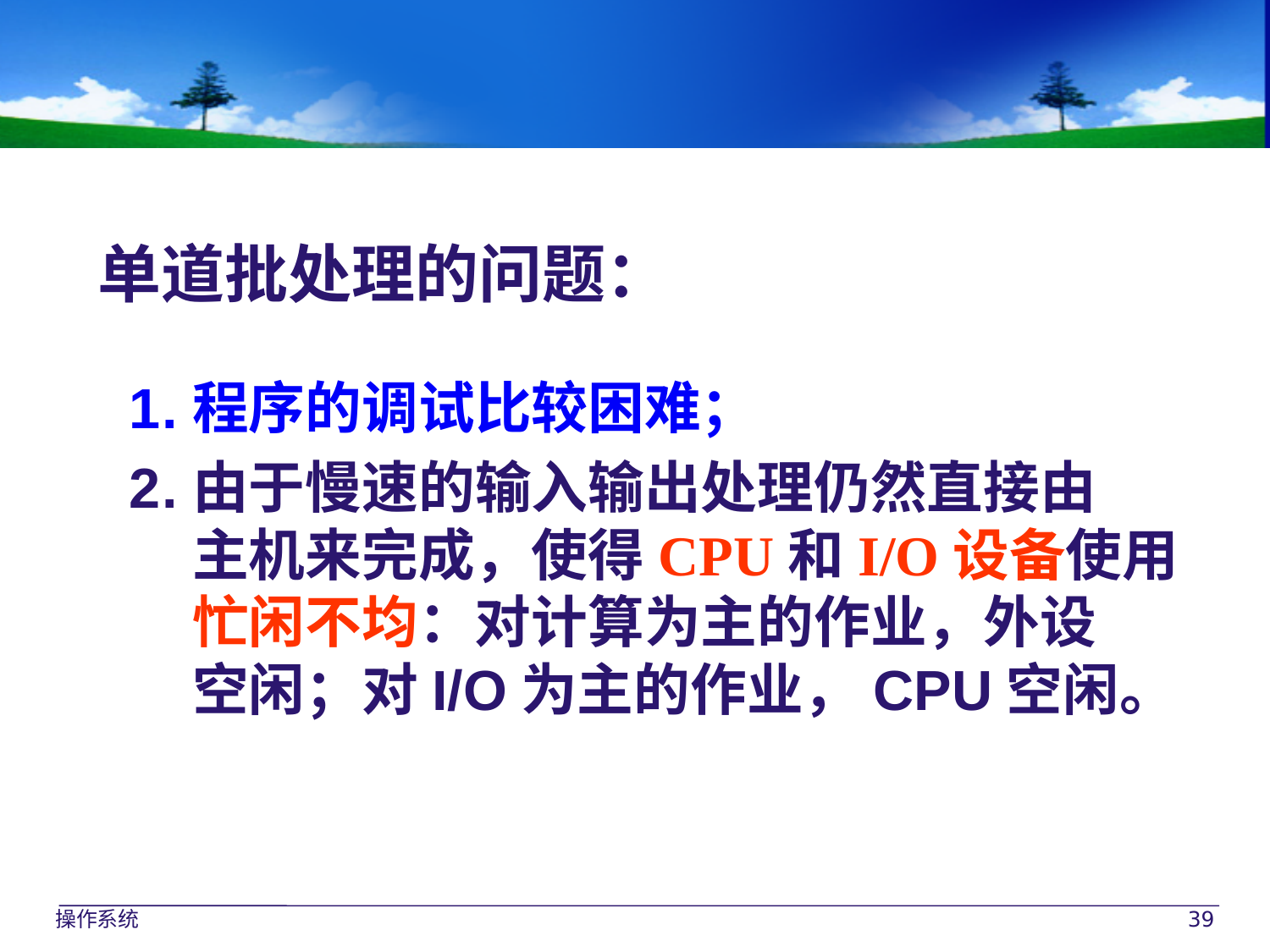

单道批处理的问题：
程序的调试比较困难；
由于慢速的输入输出处理仍然直接由
主机来完成，使得CPU和I/O设备使用
忙闲不均：对计算为主的作业，外设
空闲；对I/O为主的作业，CPU空闲。
操作系统
39